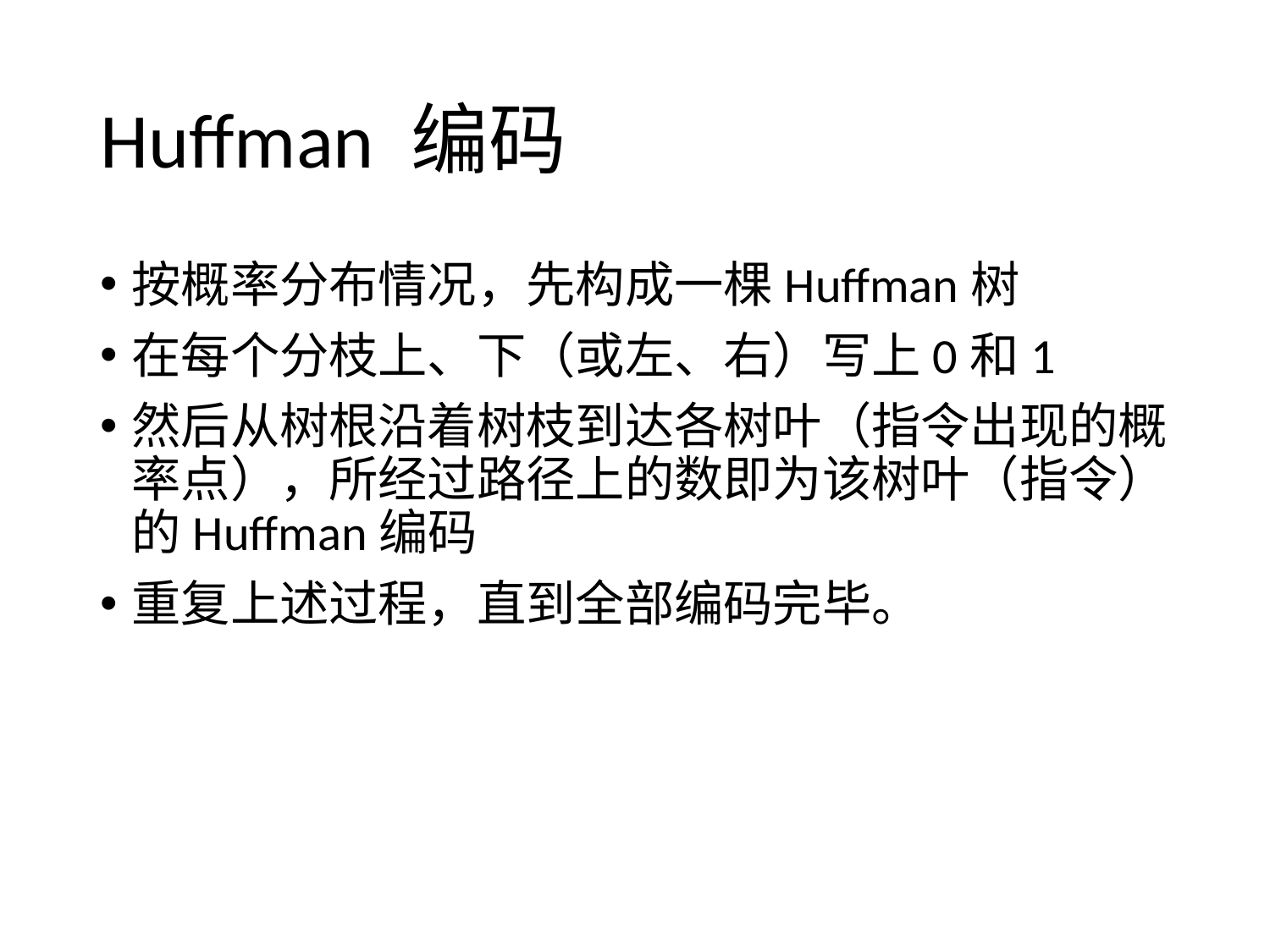

# Huffman 编码
按概率分布情况，先构成一棵Huffman树
在每个分枝上、下（或左、右）写上0和1
然后从树根沿着树枝到达各树叶（指令出现的概率点），所经过路径上的数即为该树叶（指令）的Huffman编码
重复上述过程，直到全部编码完毕。